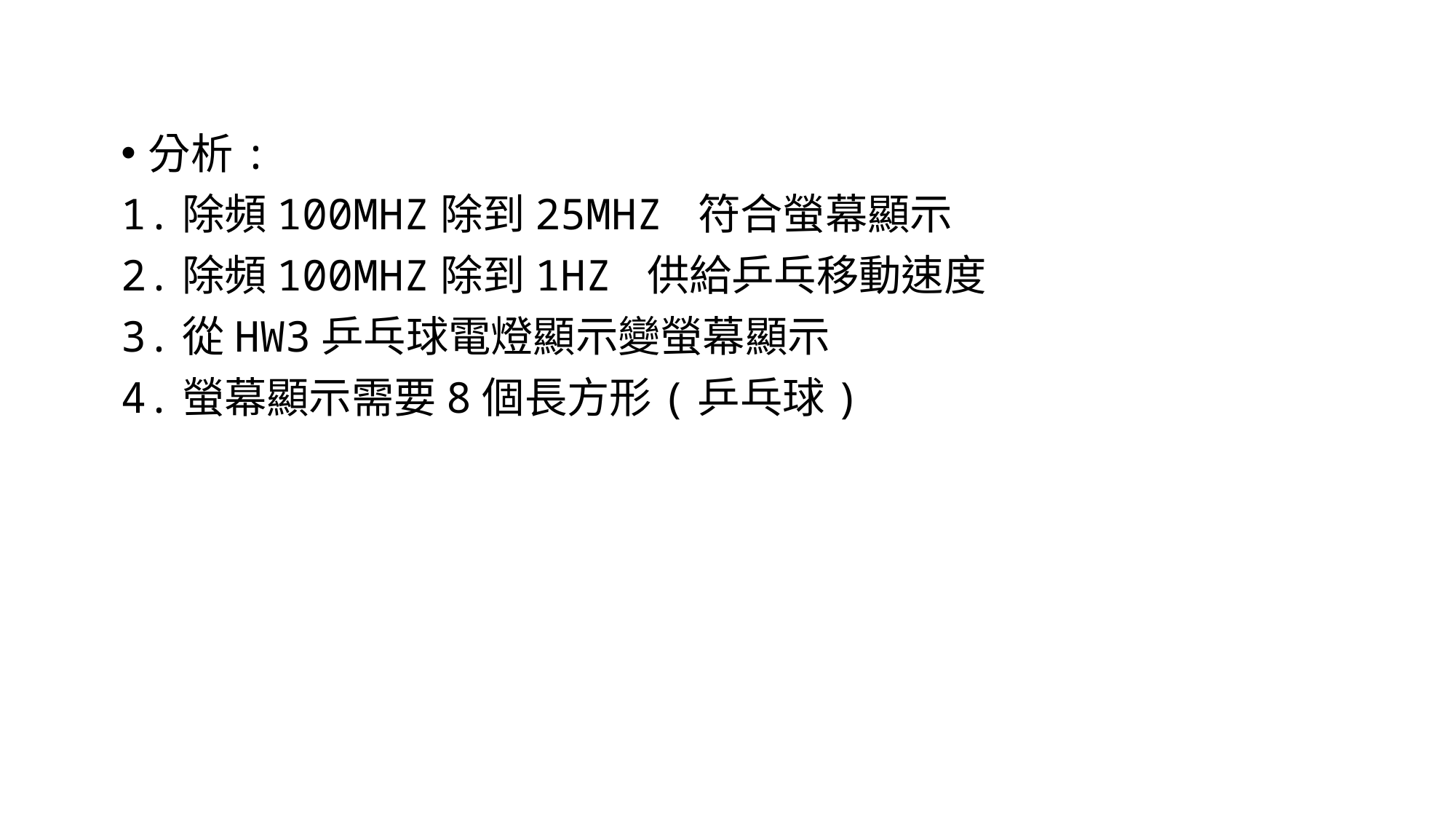

分析:
1.除頻100MHZ除到25MHZ 符合螢幕顯示
2.除頻100MHZ除到1HZ 供給乒乓移動速度
3.從HW3乒乓球電燈顯示變螢幕顯示
4.螢幕顯示需要8個長方形(乒乓球)